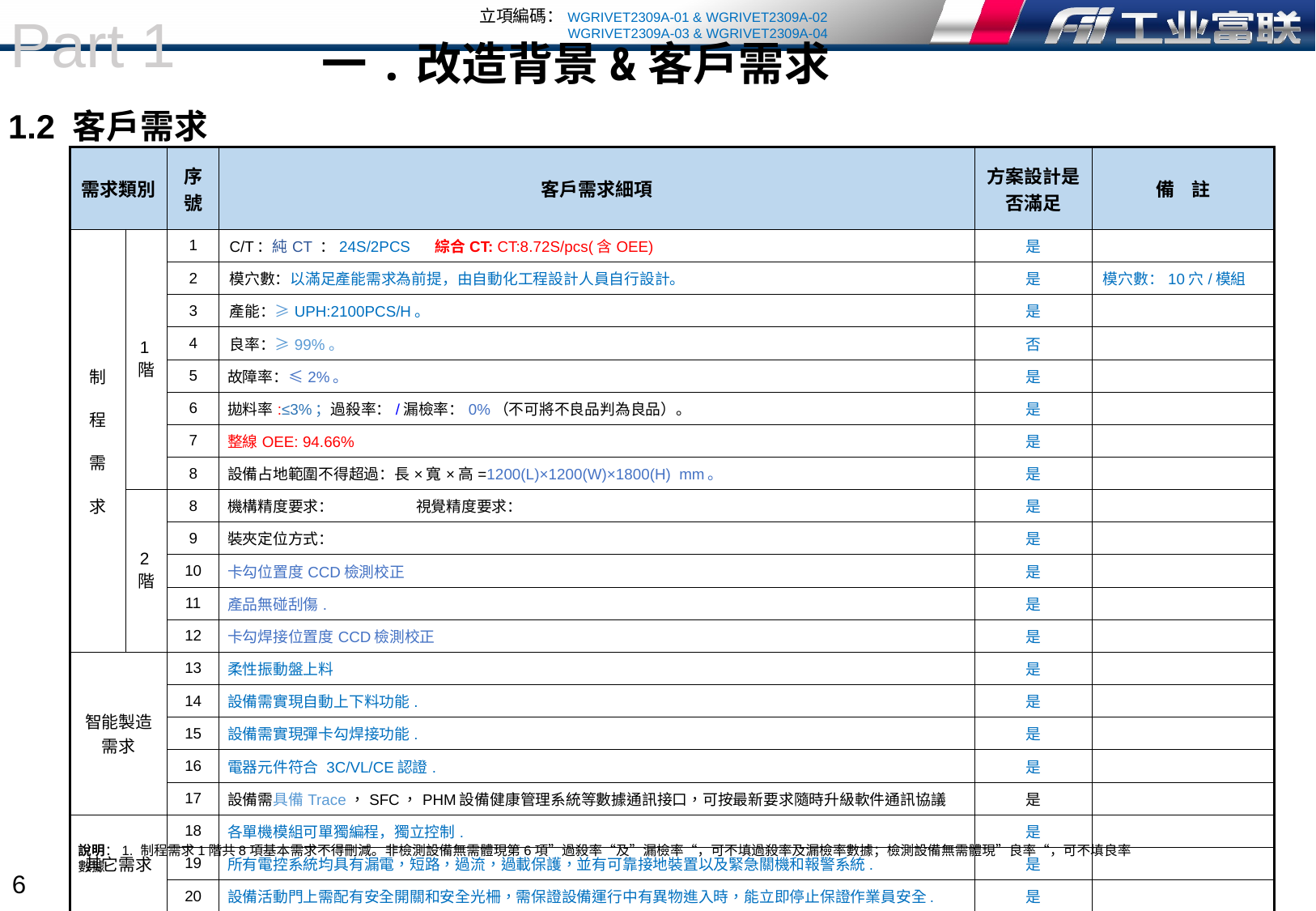

Part 1
一.改造背景&客戶需求
1.2 客戶需求
| 需求類別 |  | 序號 | 客戶需求細項 | 方案設計是否滿足 | 備 註 |
| --- | --- | --- | --- | --- | --- |
| 制 程 需 求 | 1階 | 1 | C/T：純CT ：24S/2PCS 綜合CT: CT:8.72S/pcs(含OEE) | 是 |  |
|  |  | 2 | 模穴數：以滿足產能需求為前提，由自動化工程設計人員自行設計。 | 是 | 模穴數：10穴/模組 |
|  |  | 3 | 產能：≥UPH:2100PCS/H。 | 是 |  |
|  |  | 4 | 良率：≥99%。 | 否 |  |
|  |  | 5 | 故障率：≤2%。 | 是 |  |
|  |  | 6 | 拋料率:≤3%；過殺率：/漏檢率：0%（不可將不良品判為良品）。 | 是 |  |
|  |  | 7 | 整線OEE: 94.66% | 是 |  |
|  |  | 8 | 設備占地範圍不得超過：長×寬×高=1200(L)×1200(W)×1800(H) mm。 | 是 |  |
|  | 2階 | 8 | 機構精度要求： 視覺精度要求： | 是 |  |
|  |  | 9 | 裝夾定位方式： | 是 |  |
|  |  | 10 | 卡勾位置度CCD檢測校正 | 是 |  |
|  |  | 11 | 產品無碰刮傷. | 是 |  |
|  |  | 12 | 卡勾焊接位置度CCD檢測校正 | 是 |  |
| 智能製造需求 |  | 13 | 柔性振動盤上料 | 是 |  |
|  |  | 14 | 設備需實現自動上下料功能. | 是 |  |
|  |  | 15 | 設備需實現彈卡勾焊接功能. | 是 |  |
|  |  | 16 | 電器元件符合 3C/VL/CE認證. | 是 |  |
|  |  | 17 | 設備需具備Trace，SFC，PHM設備健康管理系統等數據通訊接口，可按最新要求隨時升級軟件通訊協議 | 是 |  |
| 其它需求 |  | 18 | 各單機模組可單獨編程，獨立控制. | 是 |  |
|  |  | 19 | 所有電控系統均具有漏電，短路，過流，過載保護，並有可靠接地裝置以及緊急關機和報警系統. | 是 |  |
|  |  | 20 | 設備活動門上需配有安全開關和安全光柵，需保證設備運行中有異物進入時，能立即停止保證作業員安全. | 是 |  |
說明：1. 制程需求1階共8項基本需求不得刪減。非檢測設備無需體現第6項”過殺率“及”漏檢率“，可不填過殺率及漏檢率數據；檢測設備無需體現”良率“，可不填良率數據
6